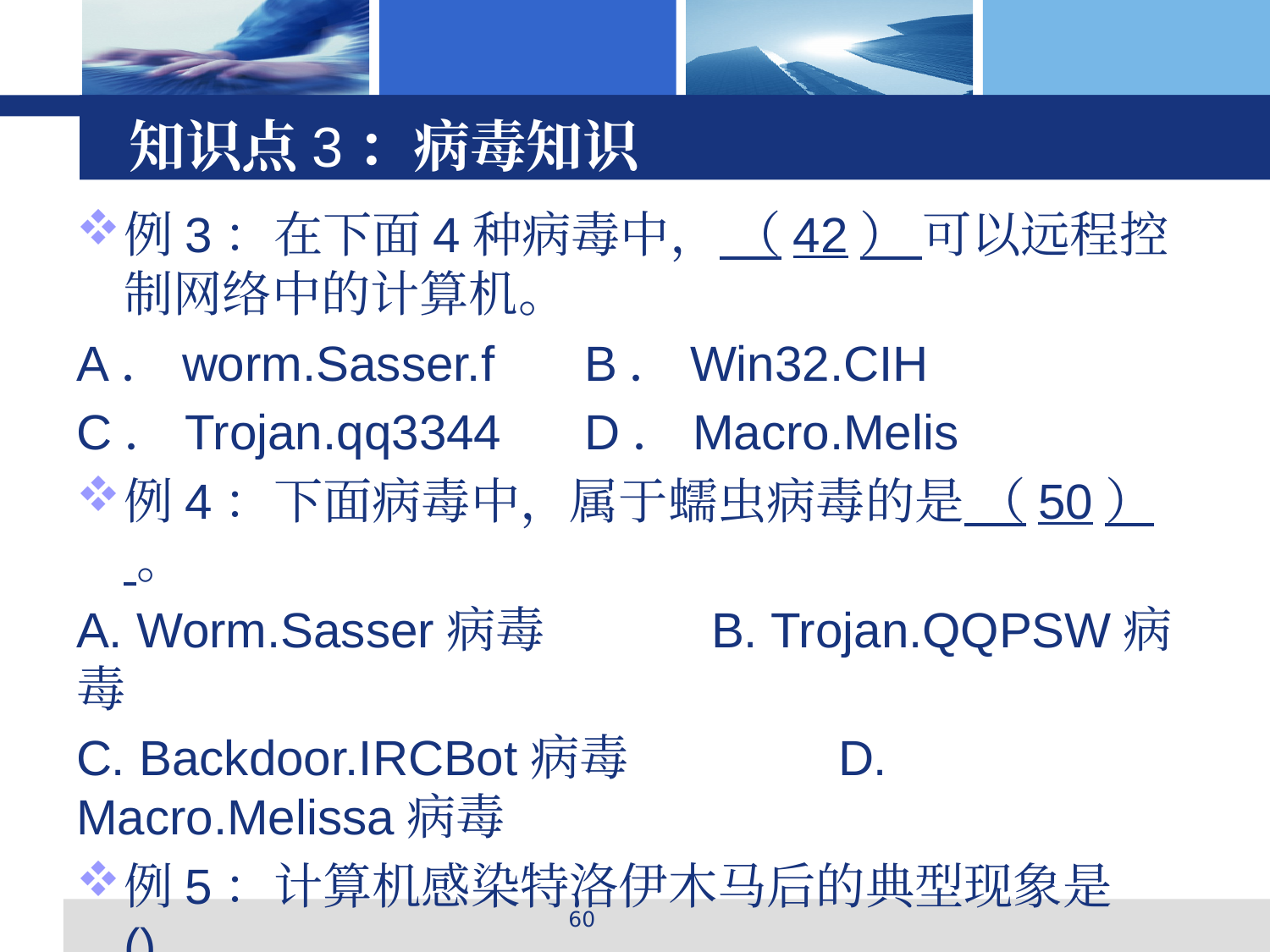

# 知识点3：病毒知识
例3：在下面4种病毒中， （42） 可以远程控制网络中的计算机。
A．worm.Sasser.f   	B．Win32.CIH
C．Trojan.qq3344   	D．Macro.Melis
例4：下面病毒中，属于蠕虫病毒的是 （50） 。
A. Worm.Sasser病毒  		B. Trojan.QQPSW病毒
C. Backdoor.IRCBot病毒		D. Macro.Melissa病毒
例5：计算机感染特洛伊木马后的典型现象是 ()。
A.程序异常退出       B.有未知程序试图建立网络连接
C.邮箱被垃圾邮件填满		 D. Windows系统黑屏

60